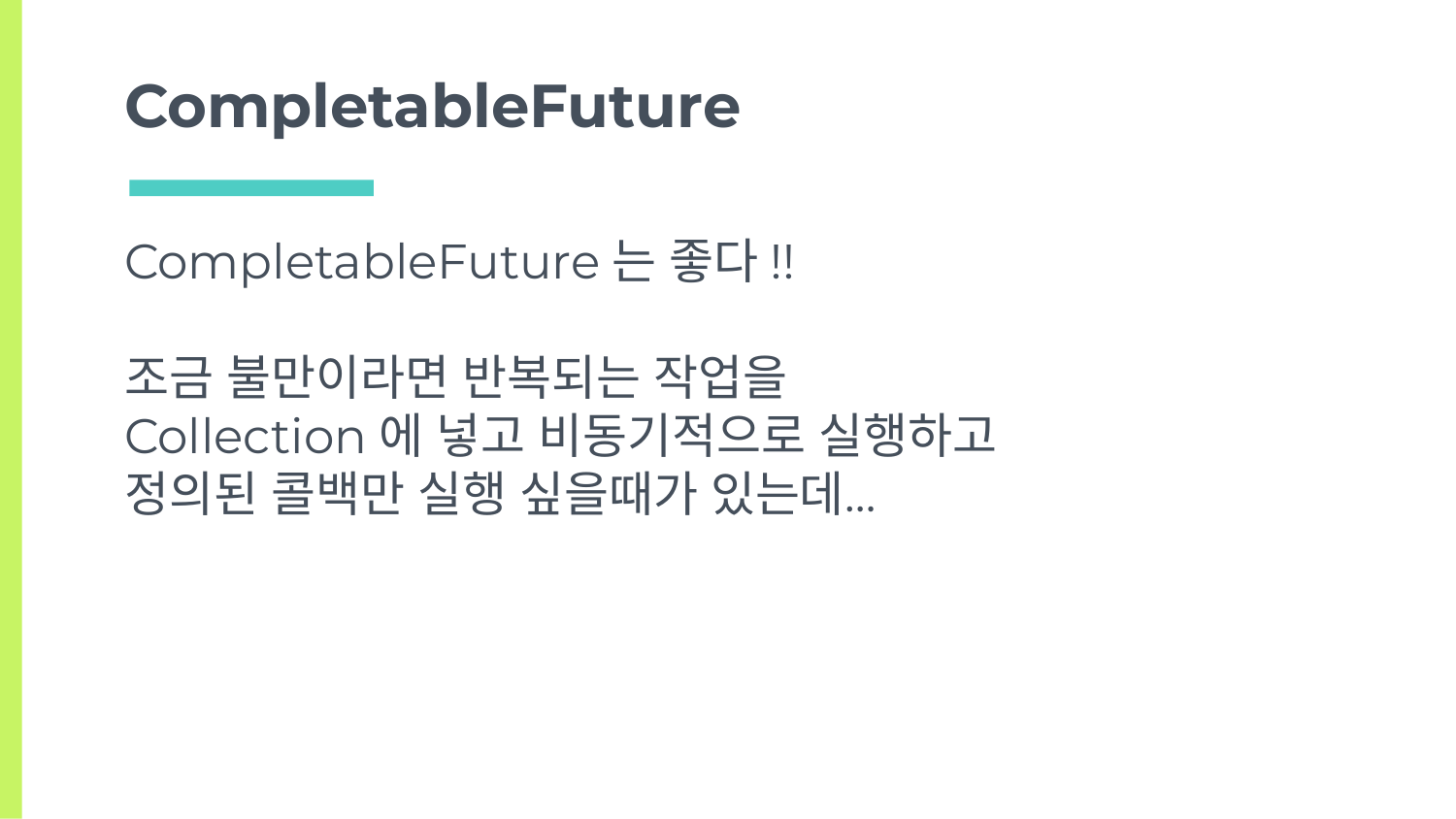

# CompletableFuture
CompletableFuture는 좋다!!

조금 불만이라면 반복되는 작업을
Collection에 넣고 비동기적으로 실행하고
정의된 콜백만 실행 싶을때가 있는데…